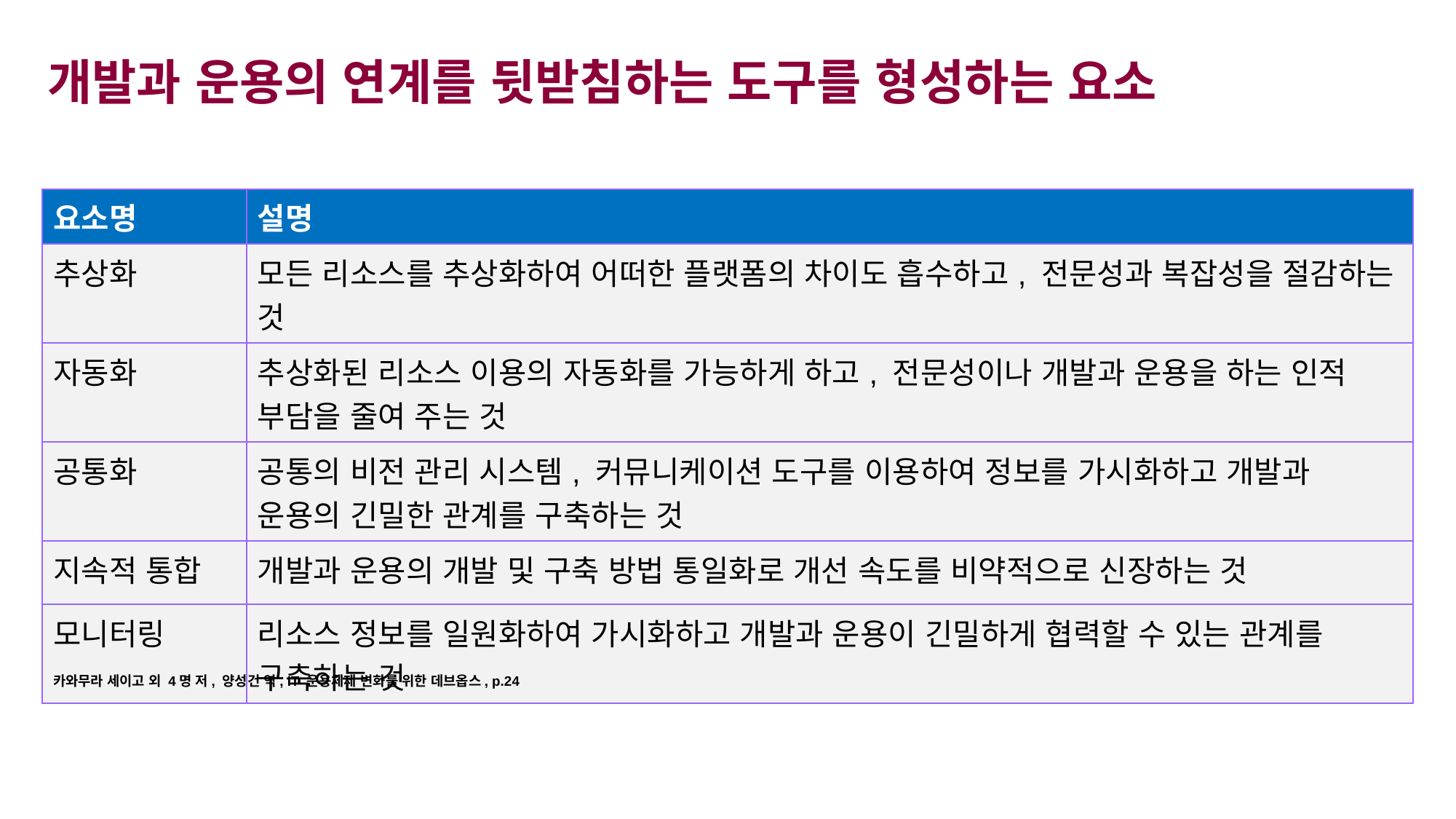

# 개발과 운용의 연계를 뒷받침하는 도구를 형성하는 요소
| 요소명 | 설명 |
| --- | --- |
| 추상화 | 모든 리소스를 추상화하여 어떠한 플랫폼의 차이도 흡수하고, 전문성과 복잡성을 절감하는 것 |
| 자동화 | 추상화된 리소스 이용의 자동화를 가능하게 하고, 전문성이나 개발과 운용을 하는 인적 부담을 줄여 주는 것 |
| 공통화 | 공통의 비전 관리 시스템, 커뮤니케이션 도구를 이용하여 정보를 가시화하고 개발과 운용의 긴밀한 관계를 구축하는 것 |
| 지속적 통합 | 개발과 운용의 개발 및 구축 방법 통일화로 개선 속도를 비약적으로 신장하는 것 |
| 모니터링 | 리소스 정보를 일원화하여 가시화하고 개발과 운용이 긴밀하게 협력할 수 있는 관계를 구축하는 것 |
카와무라 세이고 외 4명 저, 양성건 역, IT 운용체제 변화를 위한 데브옵스, p.24